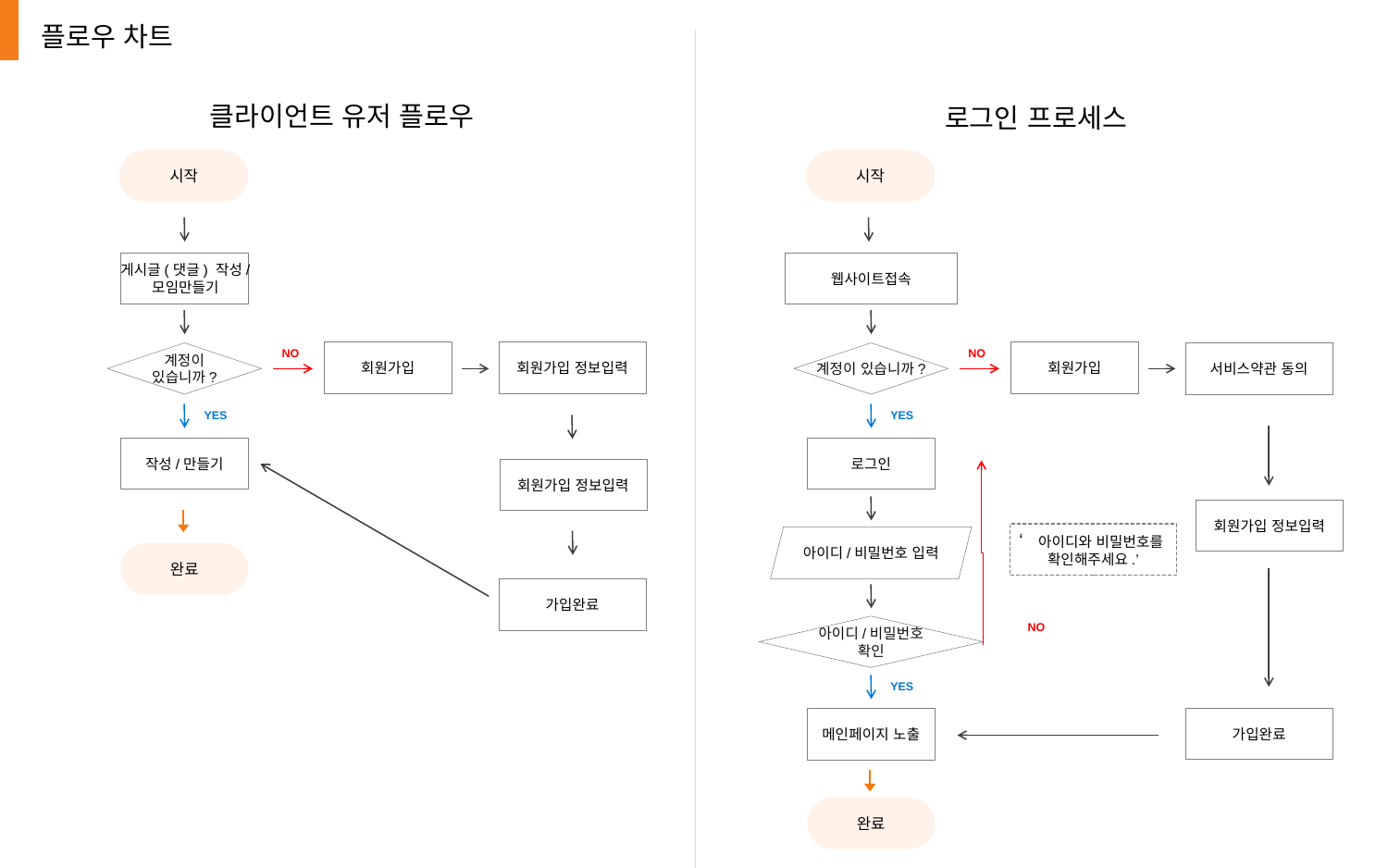

플로우 차트
클라이언트 유저 플로우
로그인 프로세스
시작
시작
게시글(댓글) 작성/
모임만들기
웹사이트접속
NO
NO
회원가입
회원가입 정보입력
회원가입
계정이
있습니까?
계정이 있습니까?
서비스약관 동의
YES
YES
작성/만들기
로그인
회원가입 정보입력
회원가입 정보입력
‘아이디와 비밀번호를
확인해주세요.’
아이디/비밀번호 입력
완료
가입완료
NO
아이디/비밀번호
확인
YES
가입완료
메인페이지 노출
완료